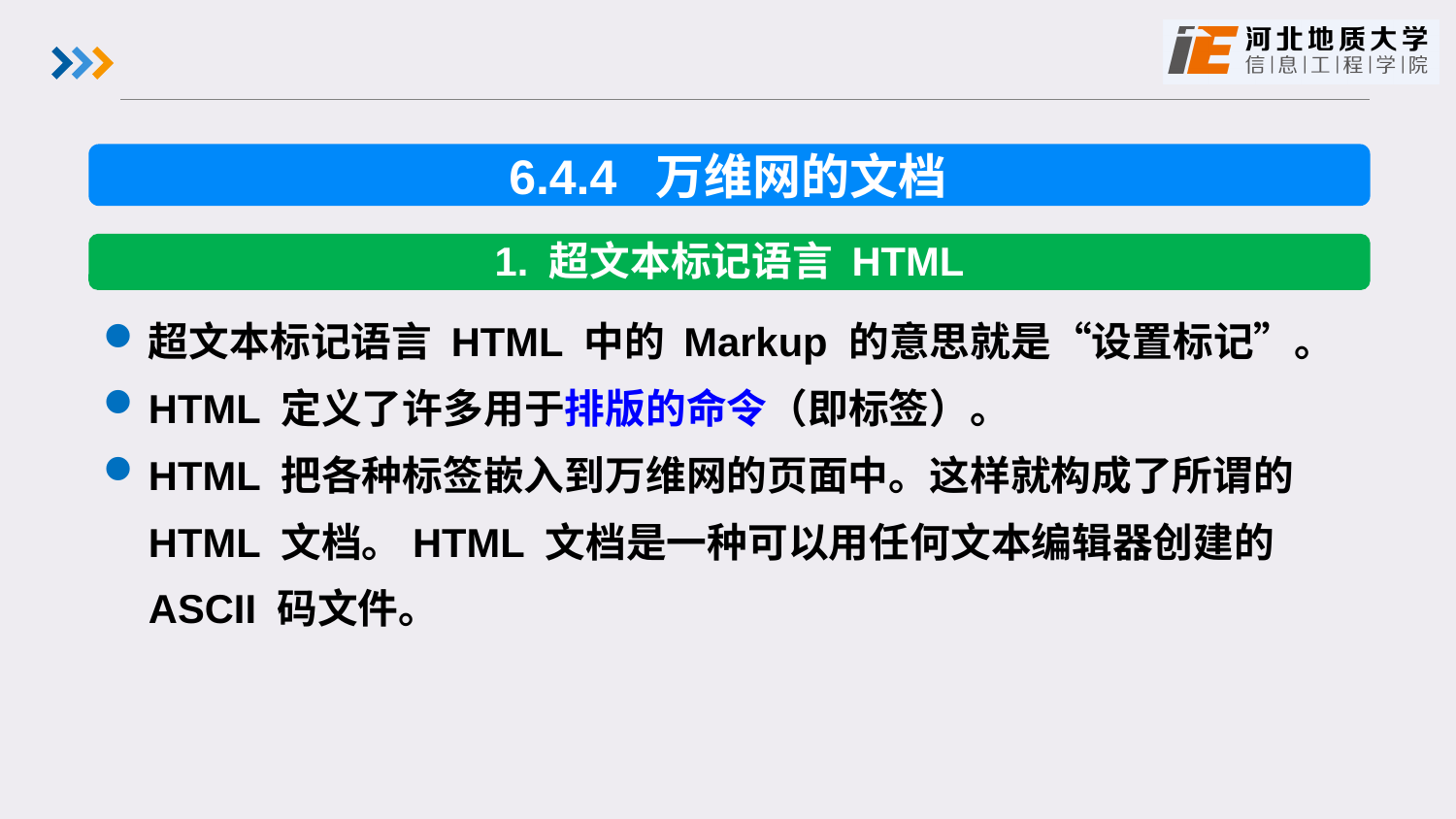

6.4.4  万维网的文档

1. 超文本标记语言 HTML

超文本标记语言 HTML 中的 Markup 的意思就是“设置标记”。
HTML 定义了许多用于排版的命令（即标签）。
HTML 把各种标签嵌入到万维网的页面中。这样就构成了所谓的 HTML 文档。HTML 文档是一种可以用任何文本编辑器创建的 ASCII 码文件。